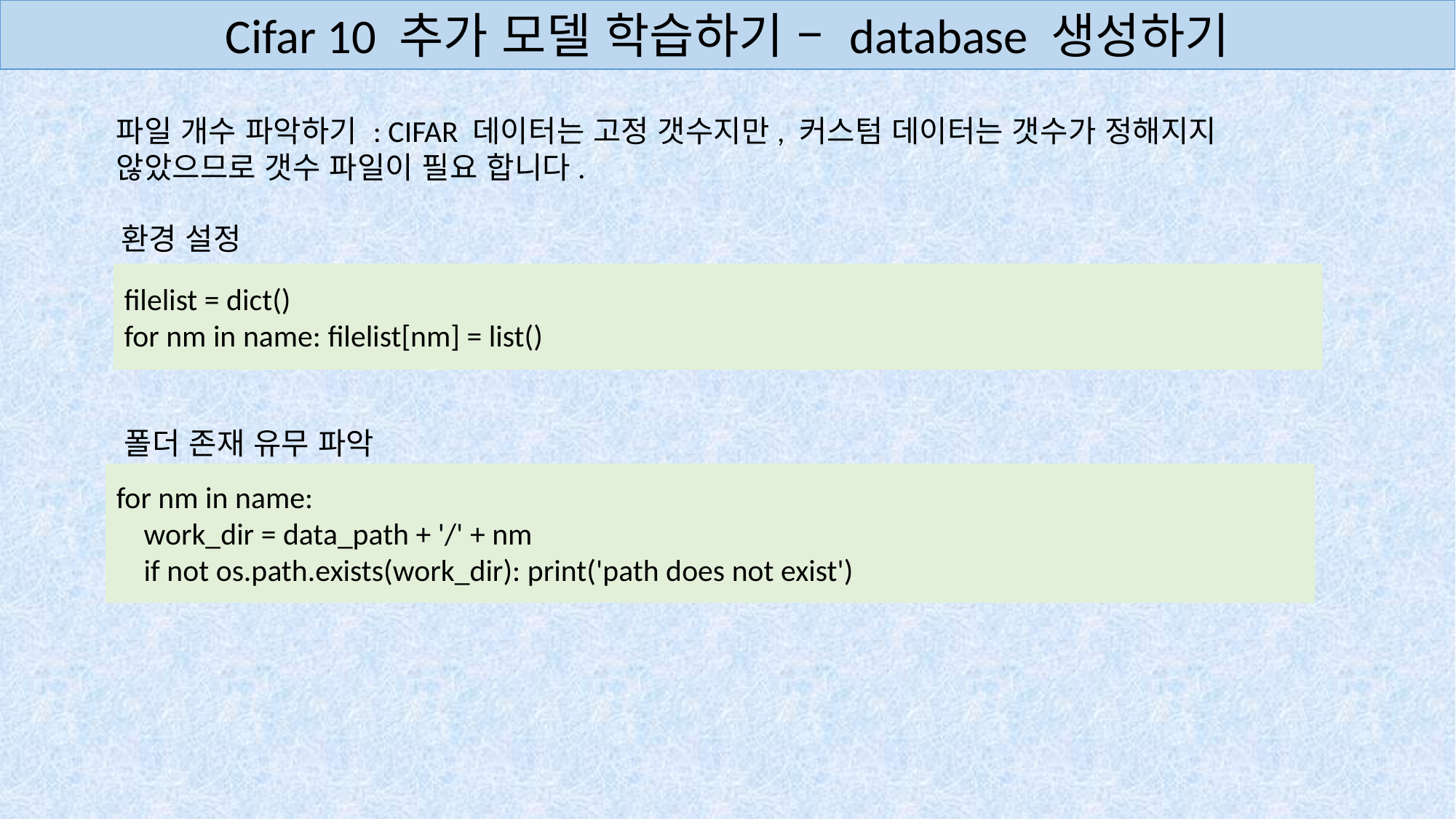

Cifar 10 추가 모델 학습하기 – database 생성하기
파일 개수 파악하기 : CIFAR 데이터는 고정 갯수지만, 커스텀 데이터는 갯수가 정해지지 않았으므로 갯수 파일이 필요 합니다.
환경 설정
filelist = dict()
for nm in name: filelist[nm] = list()
폴더 존재 유무 파악
for nm in name:
    work_dir = data_path + '/' + nm
    if not os.path.exists(work_dir): print('path does not exist')